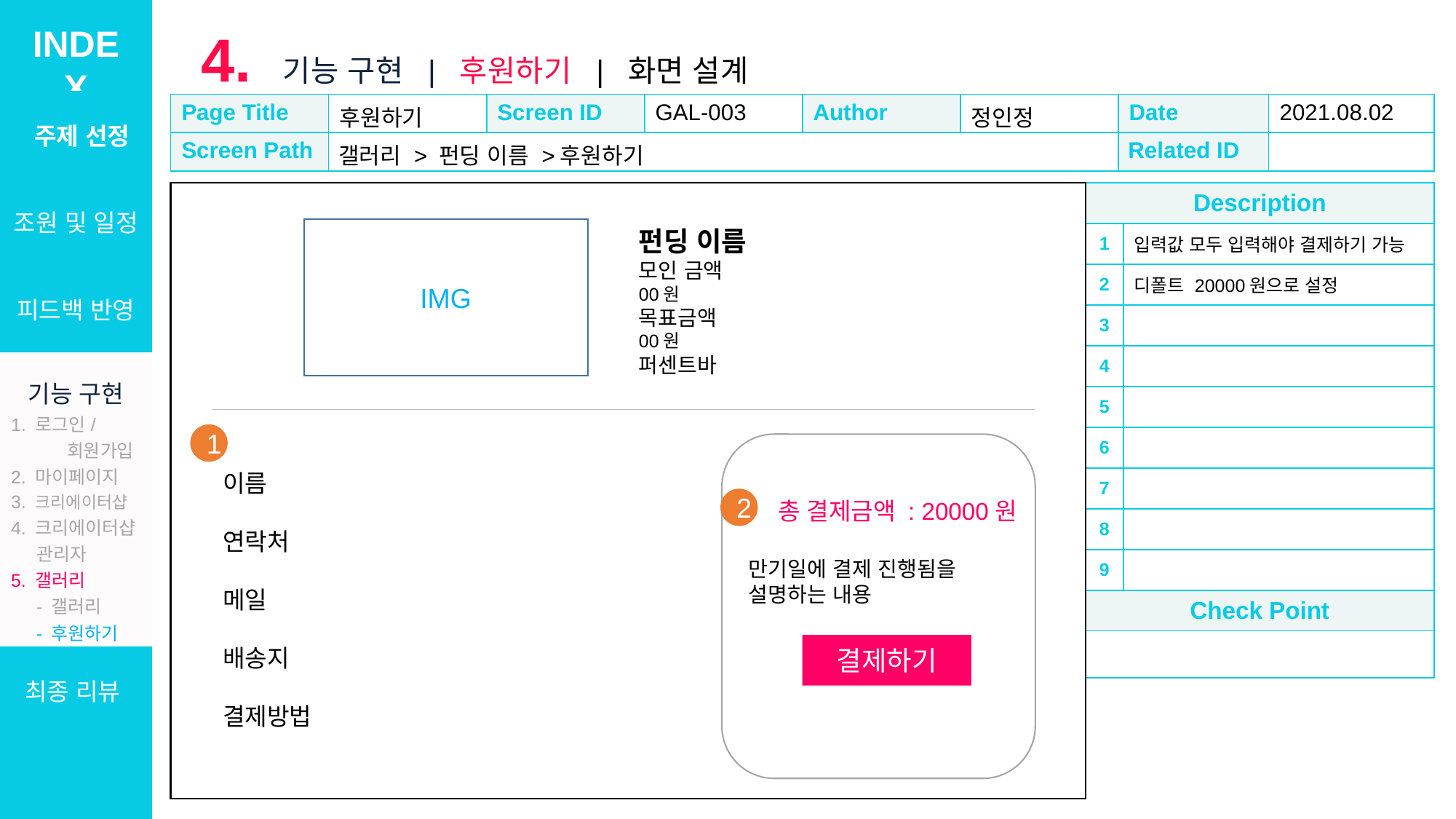

INDEX
4. 기능 구현  |  후원하기  |  화면 설계
| 주제 선정 |
| --- |
| 조원 및 일정 |
| 피드백 반영 |
| 기능 구현 1. 로그인/ 회원가입 2. 마이페이지 3. 크리에이터샵 4. 크리에이터샵 관리자 5. 갤러리 - 갤러리 - 후원하기 6. 설문/커미션 7. 관리자 |
| 최종 리뷰 |
| Page Title | 후원하기 | Screen ID | GAL-003 | Author | 정인정 | Date | 2021.08.02 |
| --- | --- | --- | --- | --- | --- | --- | --- |
| Screen Path | 갤러리 > 펀딩 이름 >후원하기 |  |  |  |  | Related ID |  |

| Description |  |
| --- | --- |
| 1 | 입력값 모두 입력해야 결제하기 가능 |
| 2 | 디폴트 20000원으로 설정 |
| 3 |  |
| 4 |  |
| 5 |  |
| 6 |  |
| 7 |  |
| 8 |  |
| 9 |  |
| Check Point |  |
|  |  |
IMG
펀딩 이름
모인 금액
00원
목표금액
00원
퍼센트바
1
이름
연락처
메일
배송지
결제방법

2
총 결제금액 : 20000원
만기일에 결제 진행됨을 설명하는 내용
결제하기